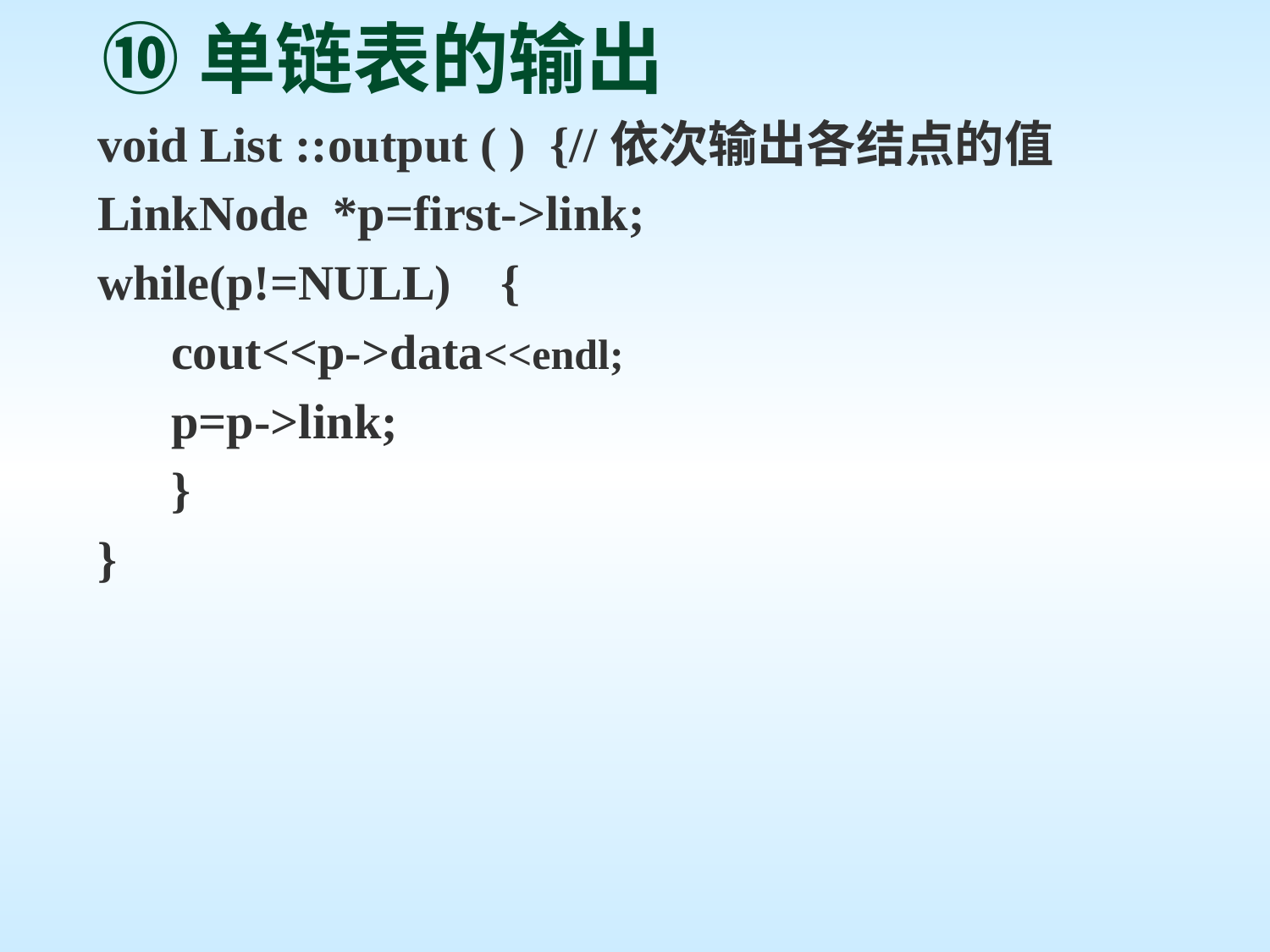

# ⑩单链表的输出
void List ::output ( )  {//依次输出各结点的值
LinkNode  *p=first->link;
while(p!=NULL)    {
      cout<<p->data<<endl;
      p=p->link;
      }
}